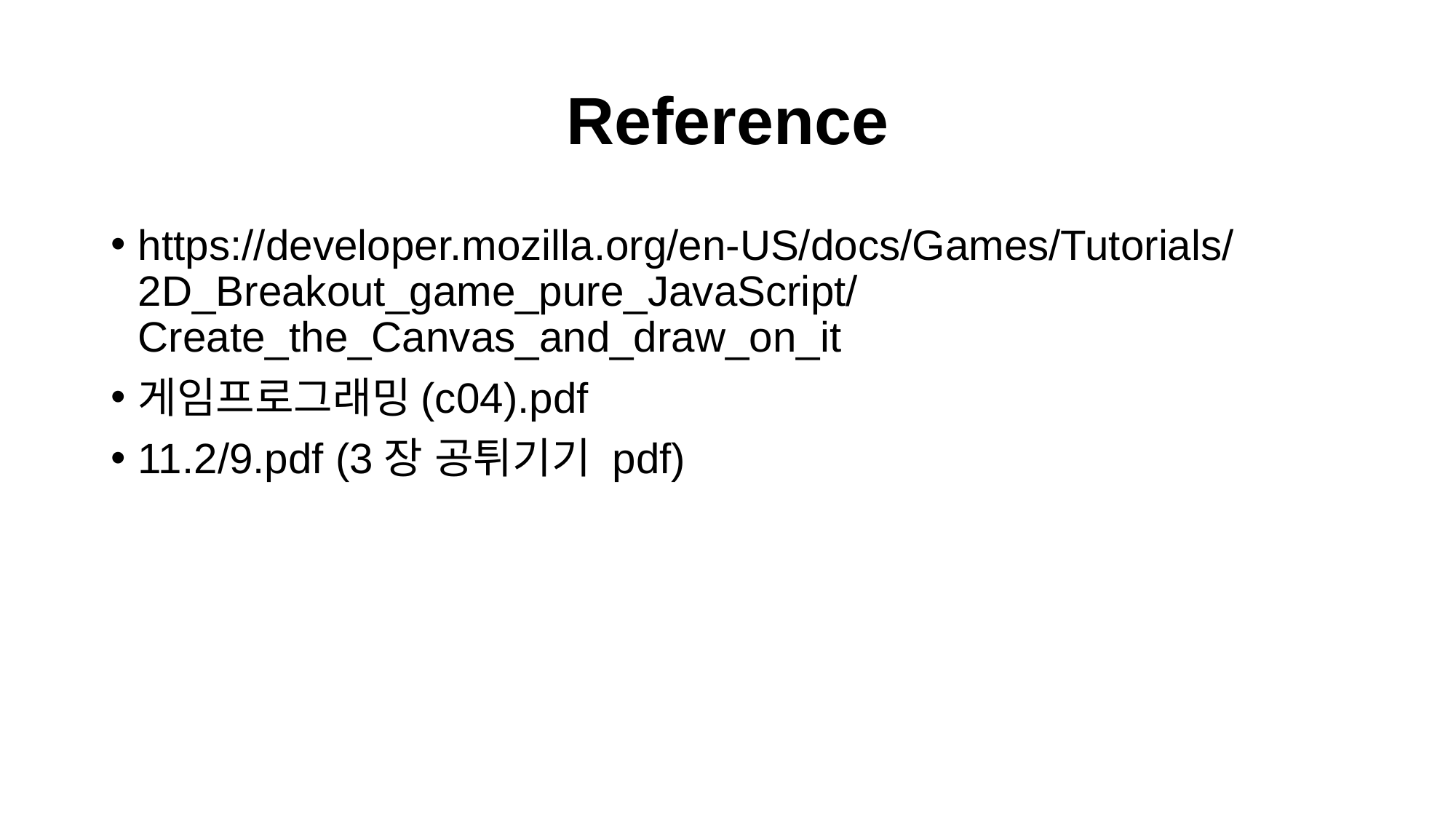

# Reference
https://developer.mozilla.org/en-US/docs/Games/Tutorials/2D_Breakout_game_pure_JavaScript/Create_the_Canvas_and_draw_on_it
게임프로그래밍(c04).pdf
11.2/9.pdf (3장 공튀기기 pdf)